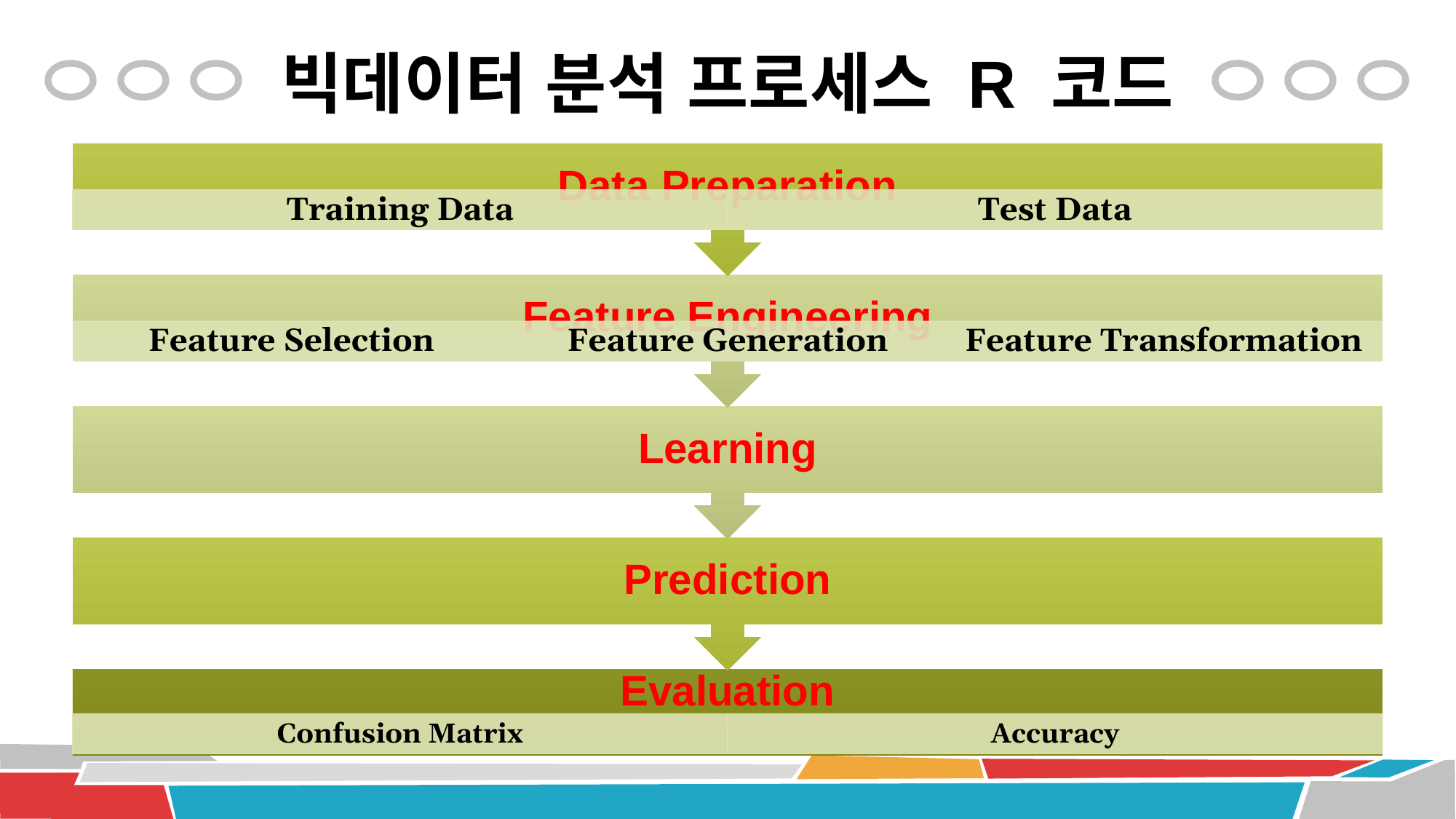

# 빅데이터 분석 프로세스 R 코드
Evaluation
Confusion Matrix
Accuracy
Prediction
Learning
Feature Engineering
Feature Selection
Feature Generation
Feature Transformation
Data Preparation
Training Data
Test Data